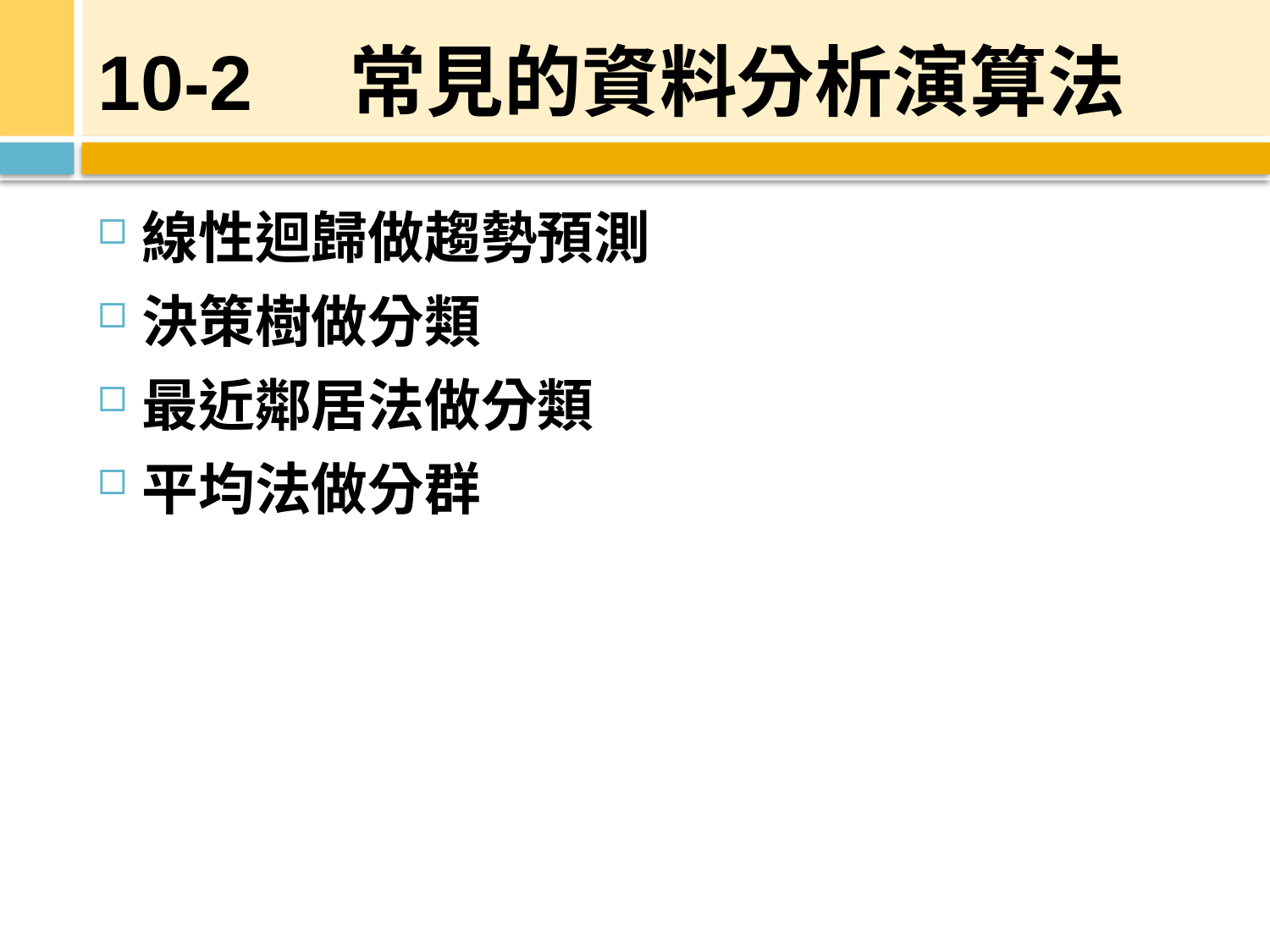

# 10-2　常見的資料分析演算法
線性迴歸做趨勢預測
決策樹做分類
最近鄰居法做分類
平均法做分群